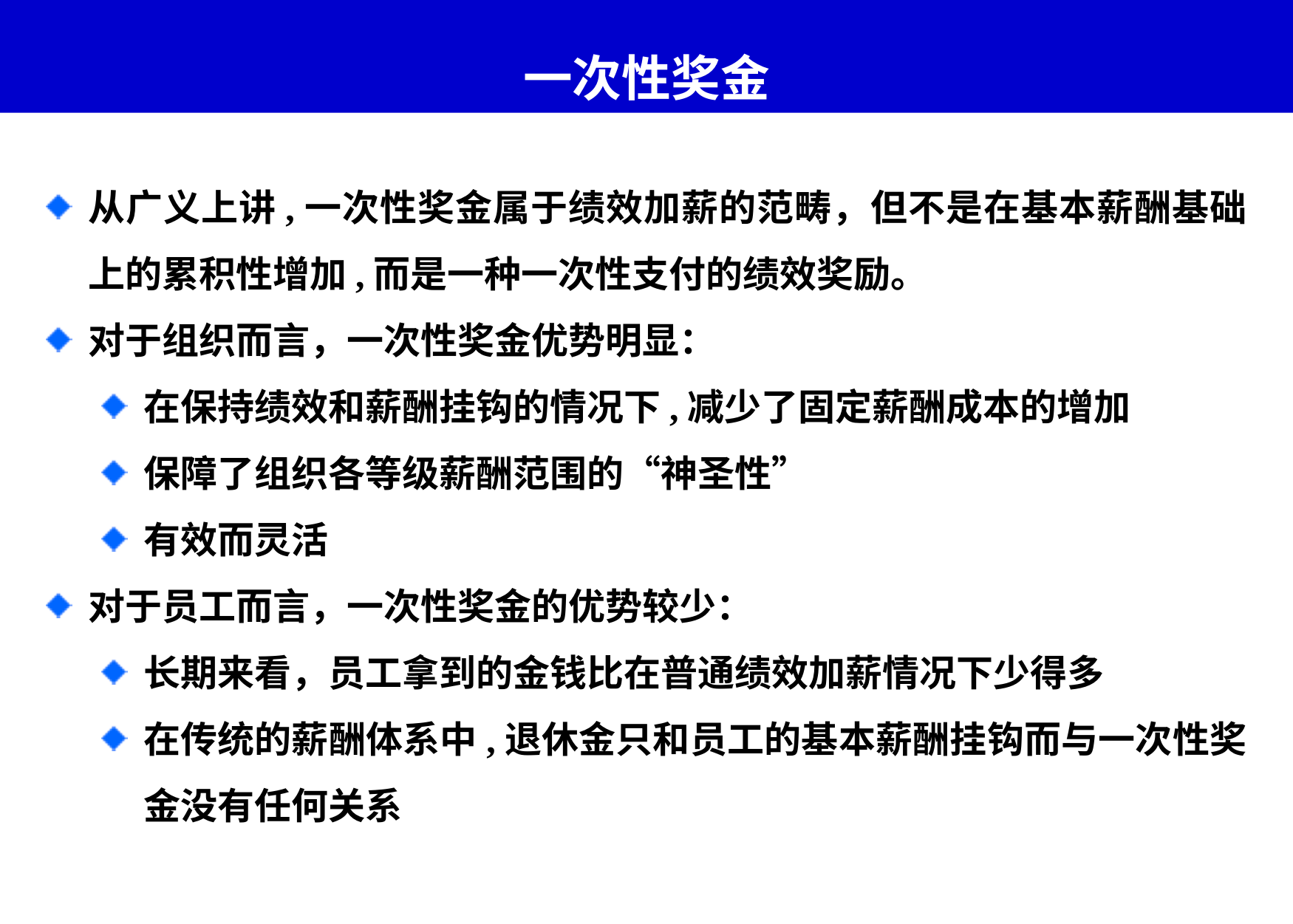

# 一次性奖金
从广义上讲,一次性奖金属于绩效加薪的范畴，但不是在基本薪酬基础上的累积性增加,而是一种一次性支付的绩效奖励。
对于组织而言，一次性奖金优势明显：
在保持绩效和薪酬挂钩的情况下,减少了固定薪酬成本的增加
保障了组织各等级薪酬范围的“神圣性”
有效而灵活
对于员工而言，一次性奖金的优势较少：
长期来看，员工拿到的金钱比在普通绩效加薪情况下少得多
在传统的薪酬体系中,退休金只和员工的基本薪酬挂钩而与一次性奖金没有任何关系